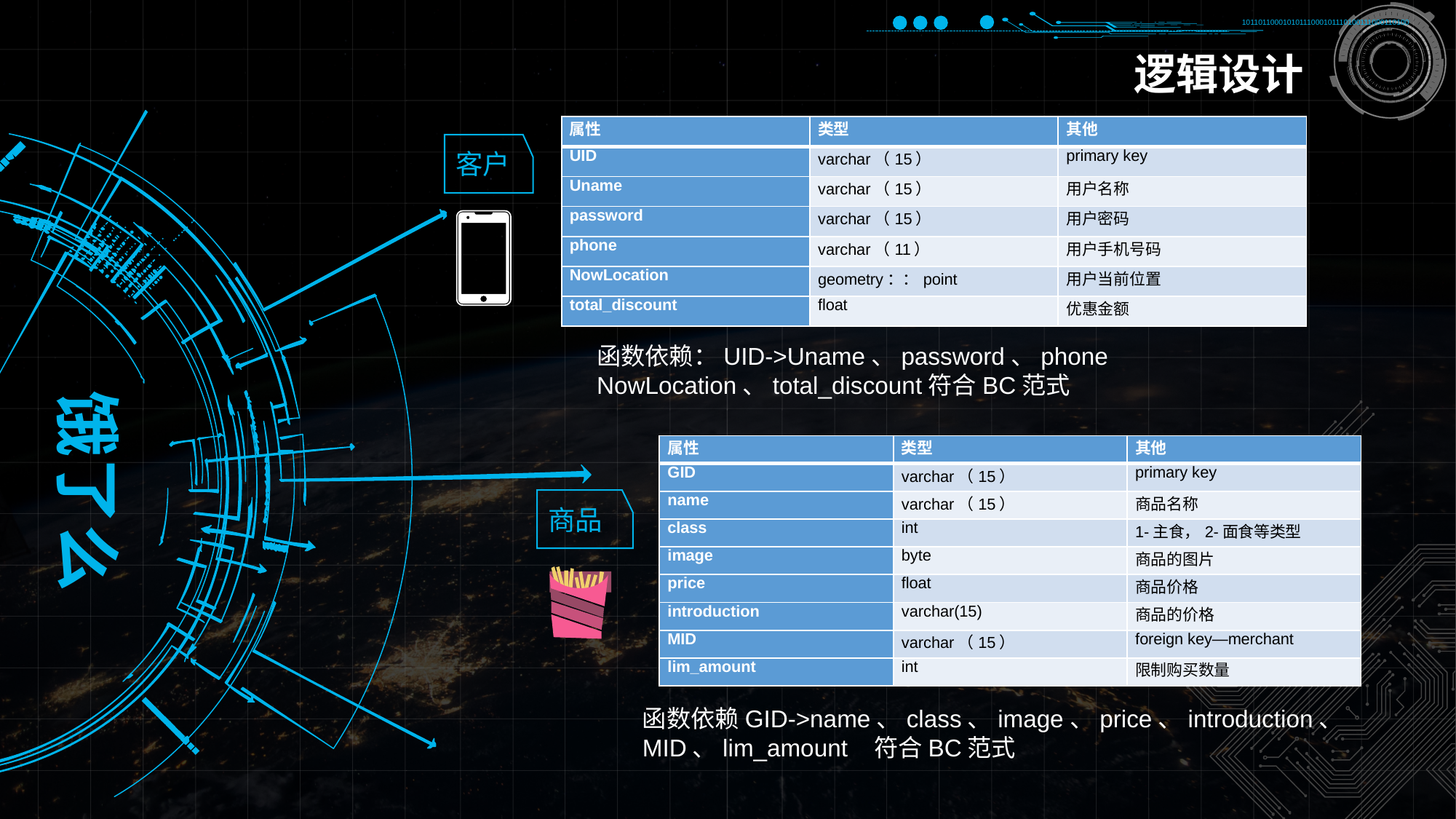

10110110001010111000101110100111000110100
逻辑设计

| 属性 | 类型 | 其他 |
| --- | --- | --- |
| UID | varchar（15） | primary key |
| Uname | varchar（15） | 用户名称 |
| password | varchar（15） | 用户密码 |
| phone | varchar（11） | 用户手机号码 |
| NowLocation | geometry：：point | 用户当前位置 |
| total\_discount | float | 优惠金额 |
客户

函数依赖：UID->Uname、password、phone NowLocation、total_discount符合BC范式
饿了么

| 属性 | 类型 | 其他 |
| --- | --- | --- |
| GID | varchar（15） | primary key |
| name | varchar（15） | 商品名称 |
| class | int | 1-主食，2-面食等类型 |
| image | byte | 商品的图片 |
| price | float | 商品价格 |
| introduction | varchar(15) | 商品的价格 |
| MID | varchar（15） | foreign key—merchant |
| lim\_amount | int | 限制购买数量 |
商品

函数依赖GID->name、class、image、price、introduction、
MID、lim_amount   符合BC范式